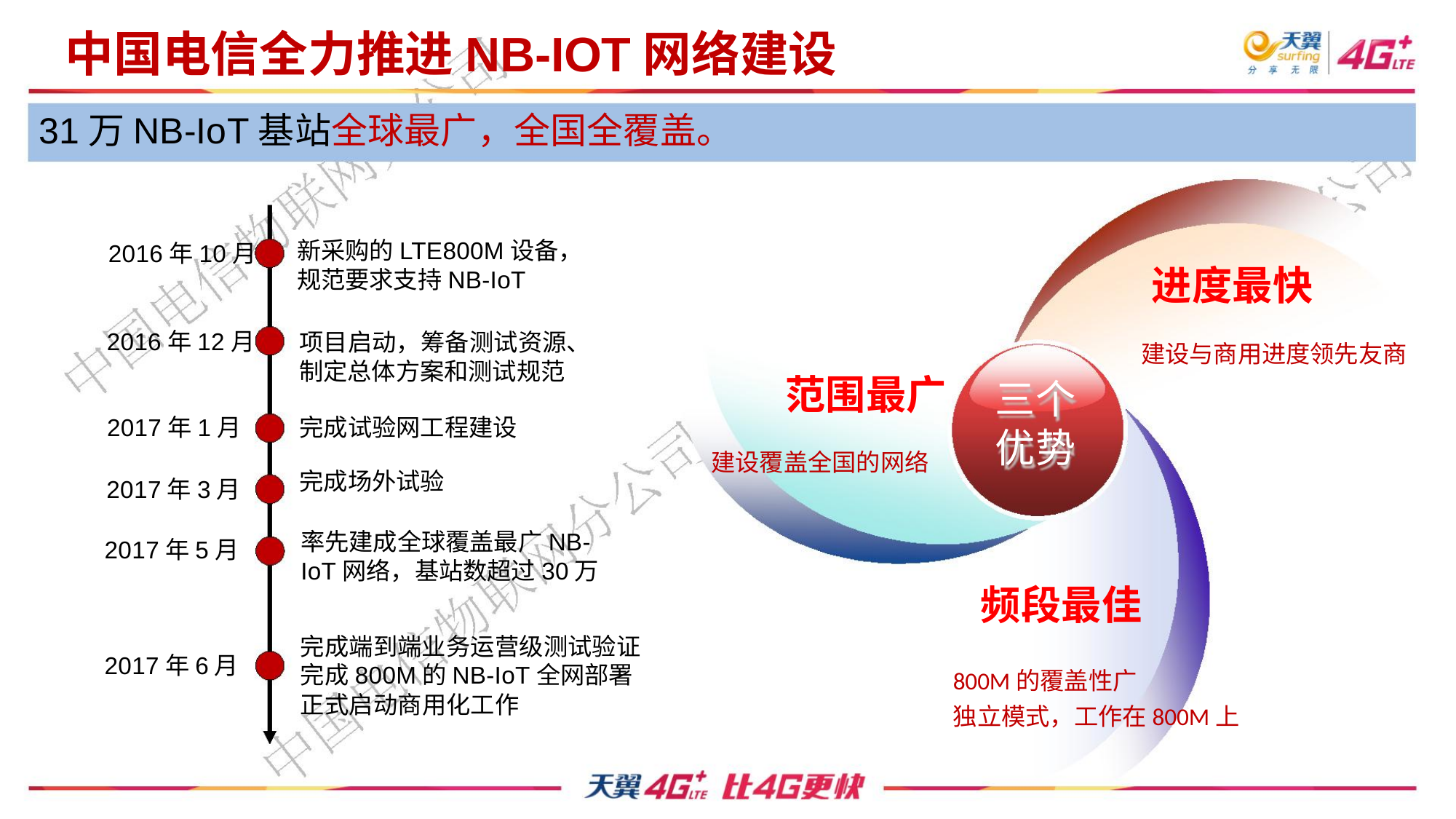

中国电信全力推进NB-IOT网络建设
31万NB-IoT基站全球最广，全国全覆盖。
新采购的LTE800M设备，
规范要求支持NB-IoT
2016年10月
2016年12月
进度最快
项目启动，筹备测试资源、
制定总体方案和测试规范
建设与商用进度领先友商
范围最广
三个
优势
2017年1月
2017年3月
2017年5月
完成试验网工程建设
完成场外试验
建设覆盖全国的网络
率先建成全球覆盖最广NB-
IoT网络，基站数超过30万
频段最佳
完成端到端业务运营级测试验证
完成800M的NB-IoT全网部署
正式启动商用化工作
2017年6月
800M的覆盖性广
独立模式，工作在800M上